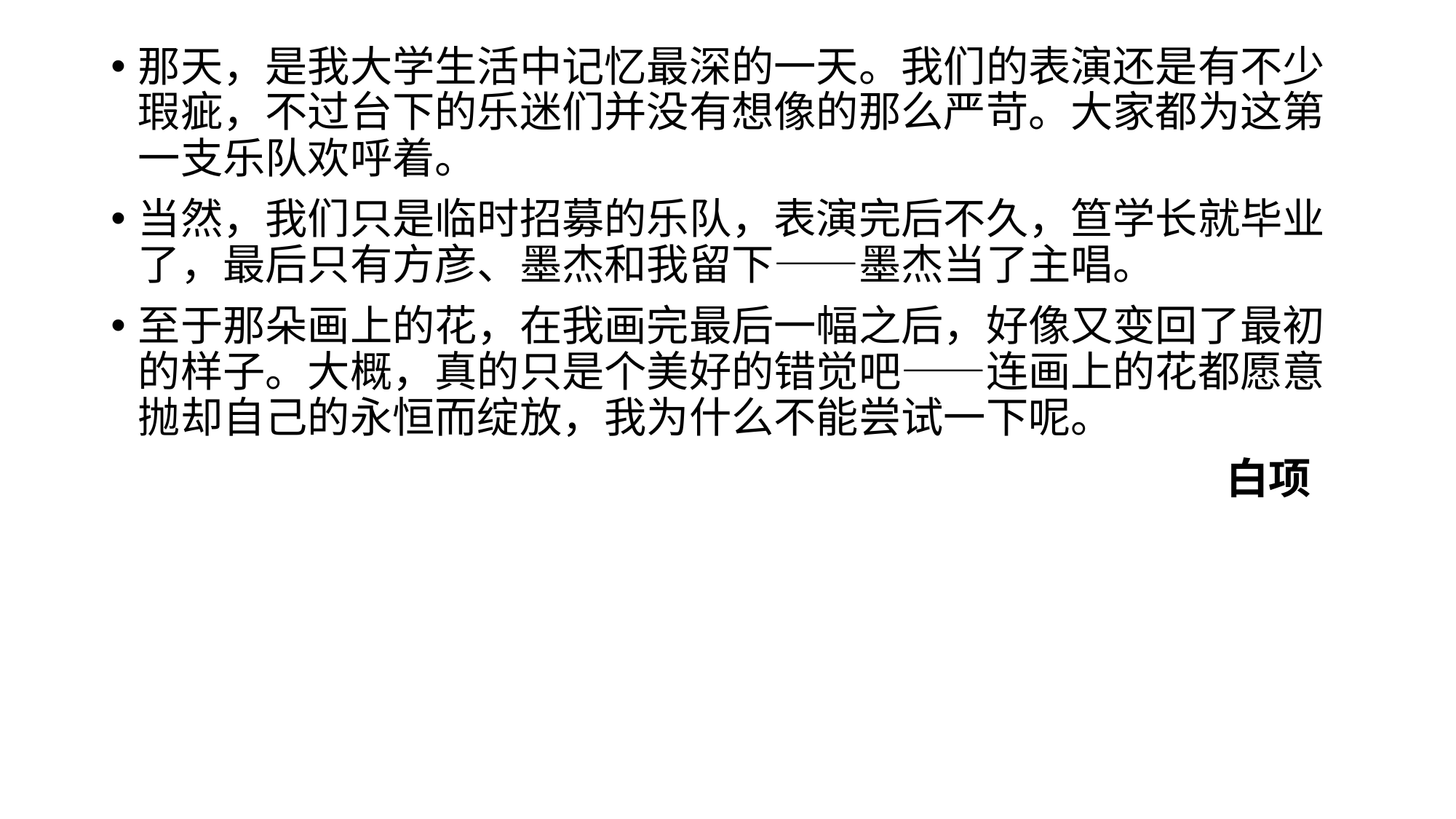

那天，是我大学生活中记忆最深的一天。我们的表演还是有不少瑕疵，不过台下的乐迷们并没有想像的那么严苛。大家都为这第一支乐队欢呼着。
当然，我们只是临时招募的乐队，表演完后不久，笪学长就毕业了，最后只有方彦、墨杰和我留下——墨杰当了主唱。
至于那朵画上的花，在我画完最后一幅之后，好像又变回了最初的样子。大概，真的只是个美好的错觉吧——连画上的花都愿意抛却自己的永恒而绽放，我为什么不能尝试一下呢。
									             白项